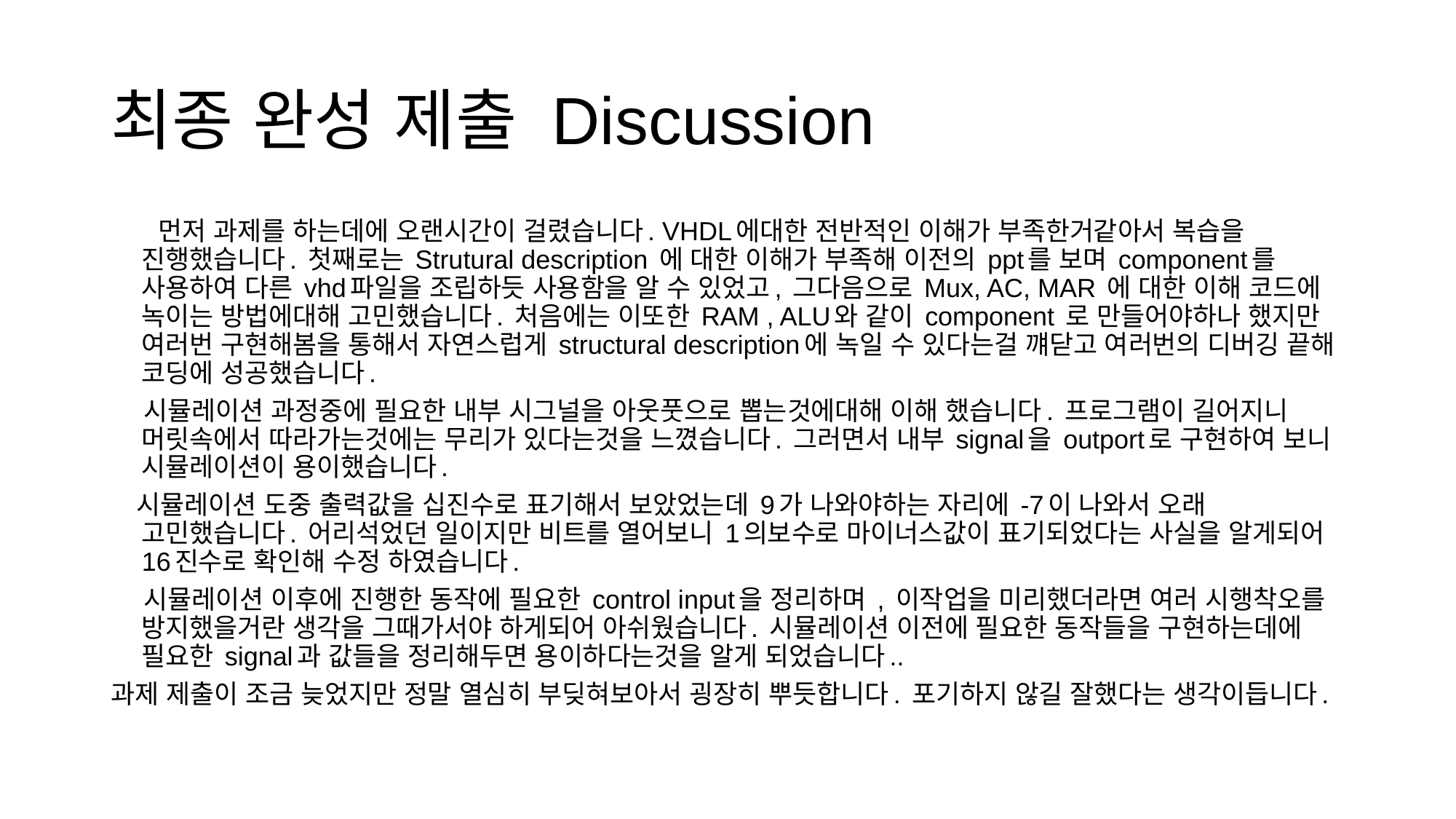

# 최종 완성 제출 Discussion
      먼저 과제를 하는데에 오랜시간이 걸렸습니다. VHDL에대한 전반적인 이해가 부족한거같아서 복습을 진행했습니다. 첫째로는 Strutural description 에 대한 이해가 부족해 이전의 ppt를 보며 component를 사용하여 다른 vhd파일을 조립하듯 사용함을 알 수 있었고, 그다음으로 Mux, AC, MAR 에 대한 이해 코드에 녹이는 방법에대해 고민했습니다. 처음에는 이또한 RAM , ALU와 같이 component 로 만들어야하나 했지만 여러번 구현해봄을 통해서 자연스럽게 structural description에 녹일 수 있다는걸 꺠닫고 여러번의 디버깅 끝해 코딩에 성공했습니다.
    시뮬레이션 과정중에 필요한 내부 시그널을 아웃풋으로 뽑는것에대해 이해 했습니다. 프로그램이 길어지니 머릿속에서 따라가는것에는 무리가 있다는것을 느꼈습니다. 그러면서 내부 signal을 outport로 구현하여 보니 시뮬레이션이 용이했습니다.
   시뮬레이션 도중 출력값을 십진수로 표기해서 보았었는데 9가 나와야하는 자리에 -7이 나와서 오래 고민했습니다. 어리석었던 일이지만 비트를 열어보니 1의보수로 마이너스값이 표기되었다는 사실을 알게되어 16진수로 확인해 수정 하였습니다.
    시뮬레이션 이후에 진행한 동작에 필요한 control input을 정리하며 , 이작업을 미리했더라면 여러 시행착오를 방지했을거란 생각을 그때가서야 하게되어 아쉬웠습니다. 시뮬레이션 이전에 필요한 동작들을 구현하는데에 필요한 signal과 값들을 정리해두면 용이하다는것을 알게 되었습니다..
과제 제출이 조금 늦었지만 정말 열심히 부딪혀보아서 굉장히 뿌듯합니다. 포기하지 않길 잘했다는 생각이듭니다.